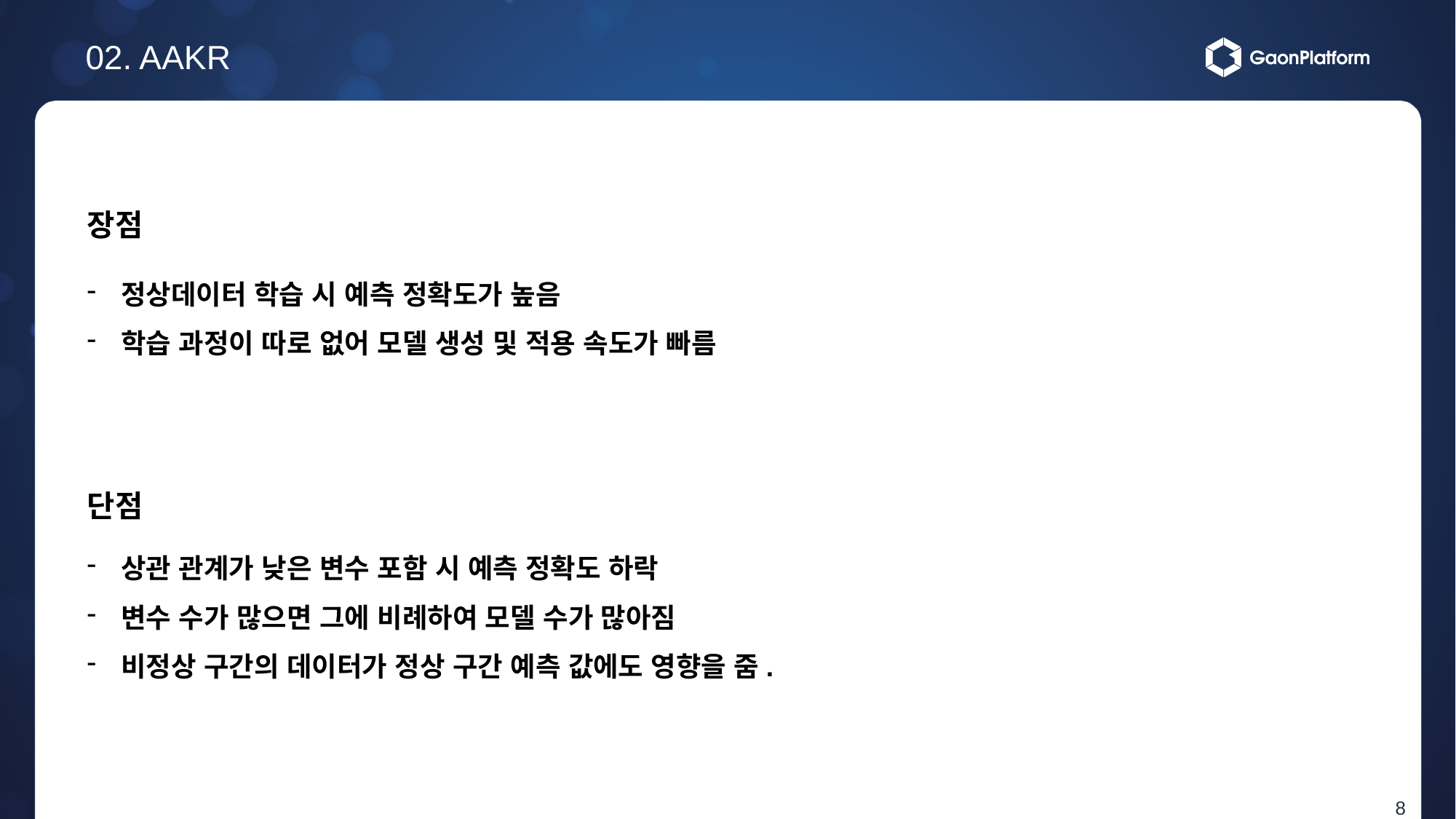

02. AAKR
장점
정상데이터 학습 시 예측 정확도가 높음
학습 과정이 따로 없어 모델 생성 및 적용 속도가 빠름
단점
상관 관계가 낮은 변수 포함 시 예측 정확도 하락
변수 수가 많으면 그에 비례하여 모델 수가 많아짐
비정상 구간의 데이터가 정상 구간 예측 값에도 영향을 줌.
8